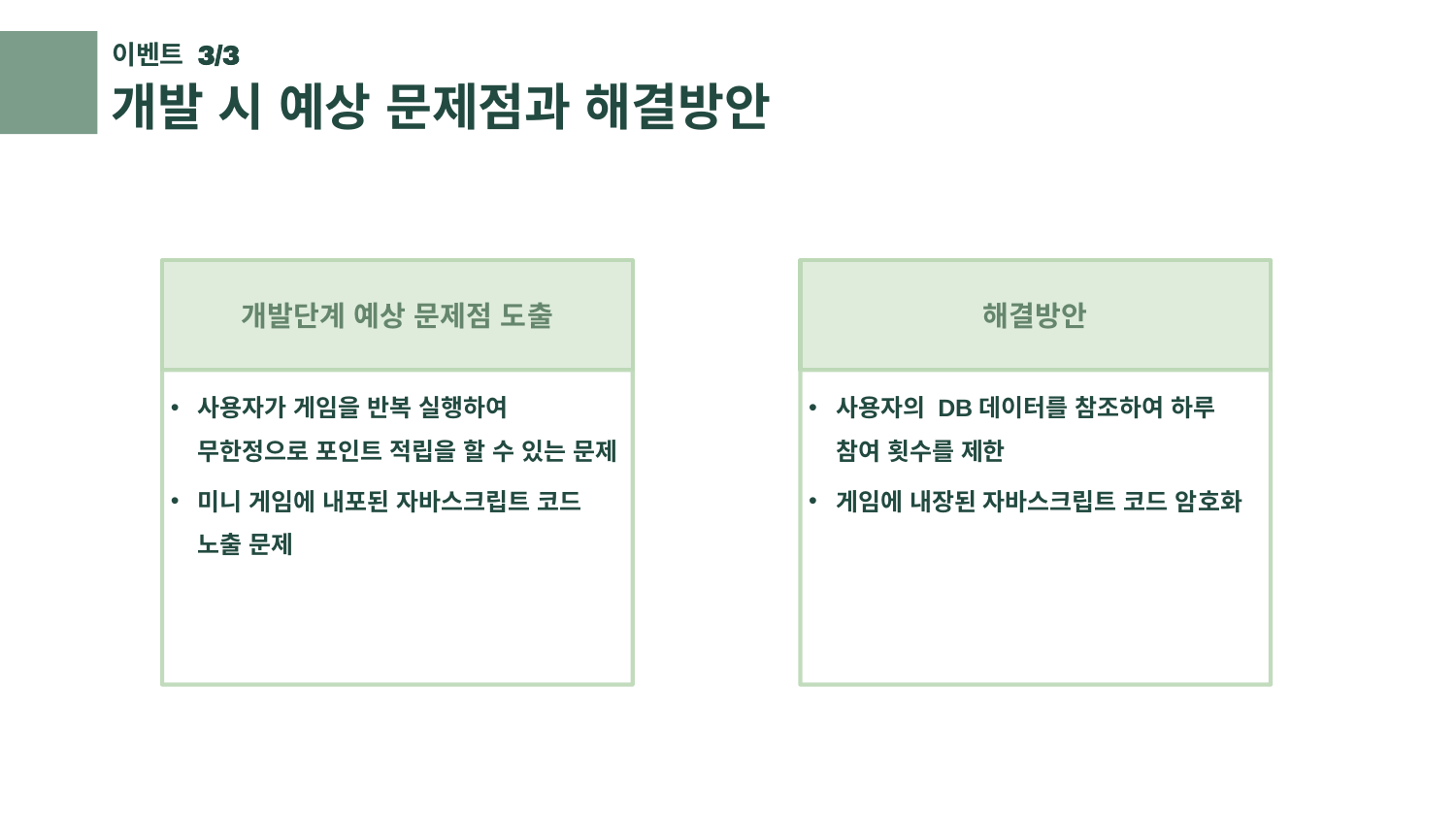

이벤트 3/3

# 개발 시 예상 문제점과 해결방안
개발단계 예상 문제점 도출
해결방안
사용자가 게임을 반복 실행하여 무한정으로 포인트 적립을 할 수 있는 문제
미니 게임에 내포된 자바스크립트 코드 노출 문제
사용자의 DB데이터를 참조하여 하루 참여 횟수를 제한
게임에 내장된 자바스크립트 코드 암호화